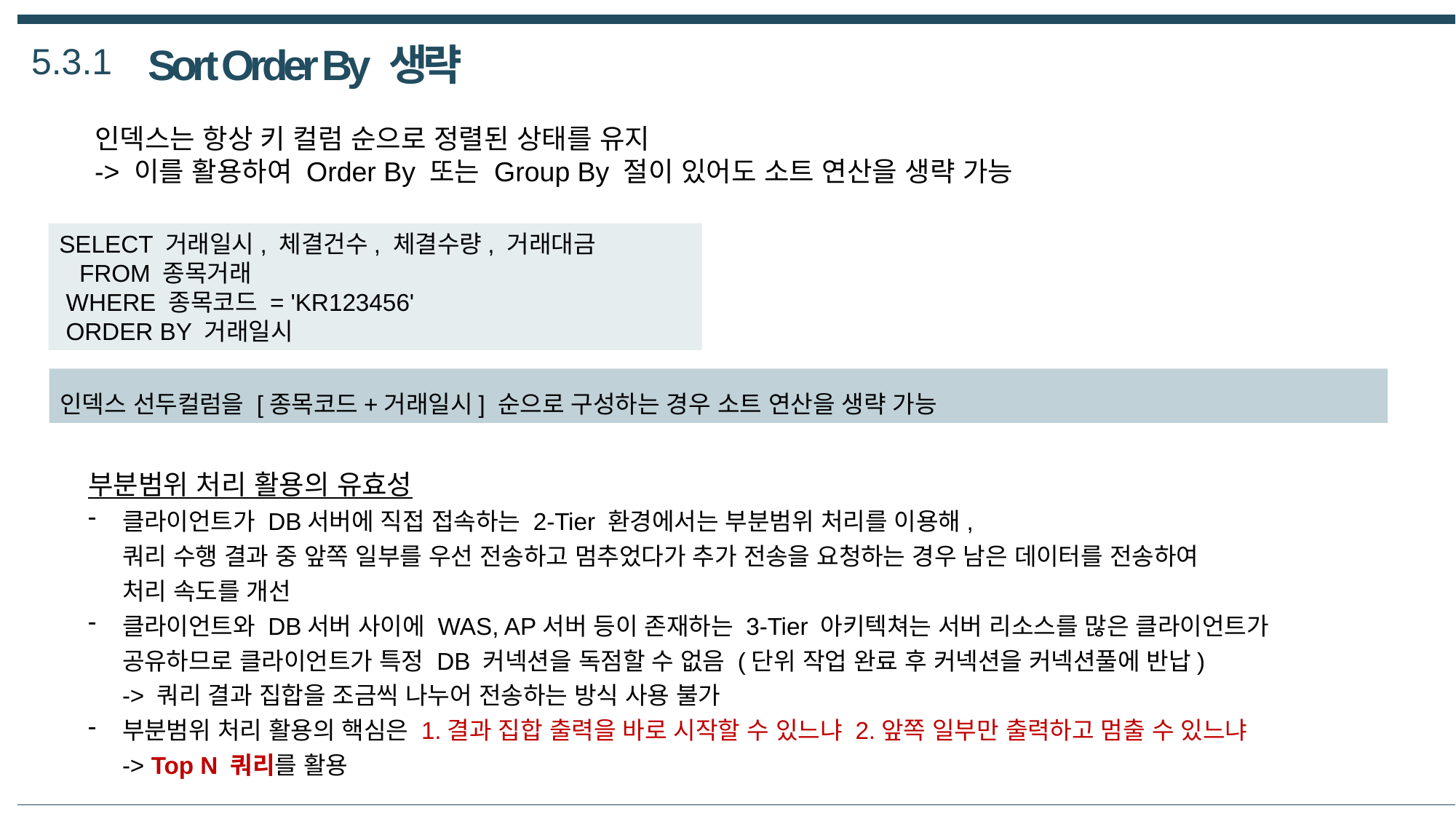

5.3.1
Sort Order By 생략
인덱스는 항상 키 컬럼 순으로 정렬된 상태를 유지
-> 이를 활용하여 Order By 또는 Group By 절이 있어도 소트 연산을 생략 가능
SELECT 거래일시, 체결건수, 체결수량, 거래대금
   FROM 종목거래
 WHERE 종목코드 = 'KR123456'
 ORDER BY 거래일시
인덱스 선두컬럼을 [종목코드+거래일시] 순으로 구성하는 경우 소트 연산을 생략 가능
부분범위 처리 활용의 유효성
클라이언트가 DB서버에 직접 접속하는 2-Tier 환경에서는 부분범위 처리를 이용해,
쿼리 수행 결과 중 앞쪽 일부를 우선 전송하고 멈추었다가 추가 전송을 요청하는 경우 남은 데이터를 전송하여
처리 속도를 개선
클라이언트와 DB서버 사이에 WAS, AP서버 등이 존재하는 3-Tier 아키텍쳐는 서버 리소스를 많은 클라이언트가
공유하므로 클라이언트가 특정 DB 커넥션을 독점할 수 없음 (단위 작업 완료 후 커넥션을 커넥션풀에 반납)
-> 쿼리 결과 집합을 조금씩 나누어 전송하는 방식 사용 불가
부분범위 처리 활용의 핵심은 1.결과 집합 출력을 바로 시작할 수 있느냐 2.앞쪽 일부만 출력하고 멈출 수 있느냐
-> Top N 쿼리를 활용